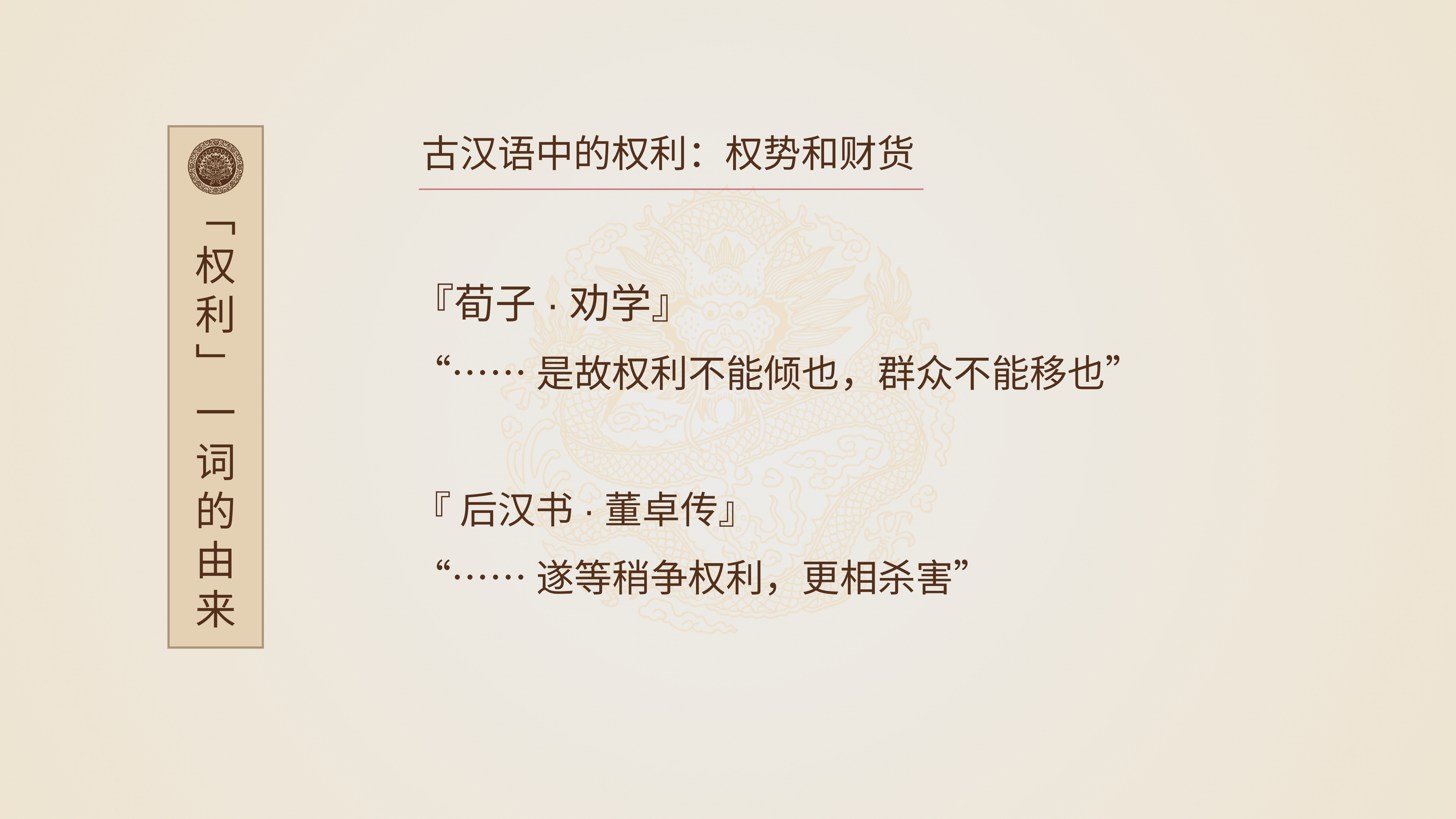

古汉语中的权利：权势和财货

﹁权利﹂一词的由来
『荀子·劝学』
“……是故权利不能倾也，群众不能移也”

『 后汉书·董卓传』
“……遂等稍争权利，更相杀害”